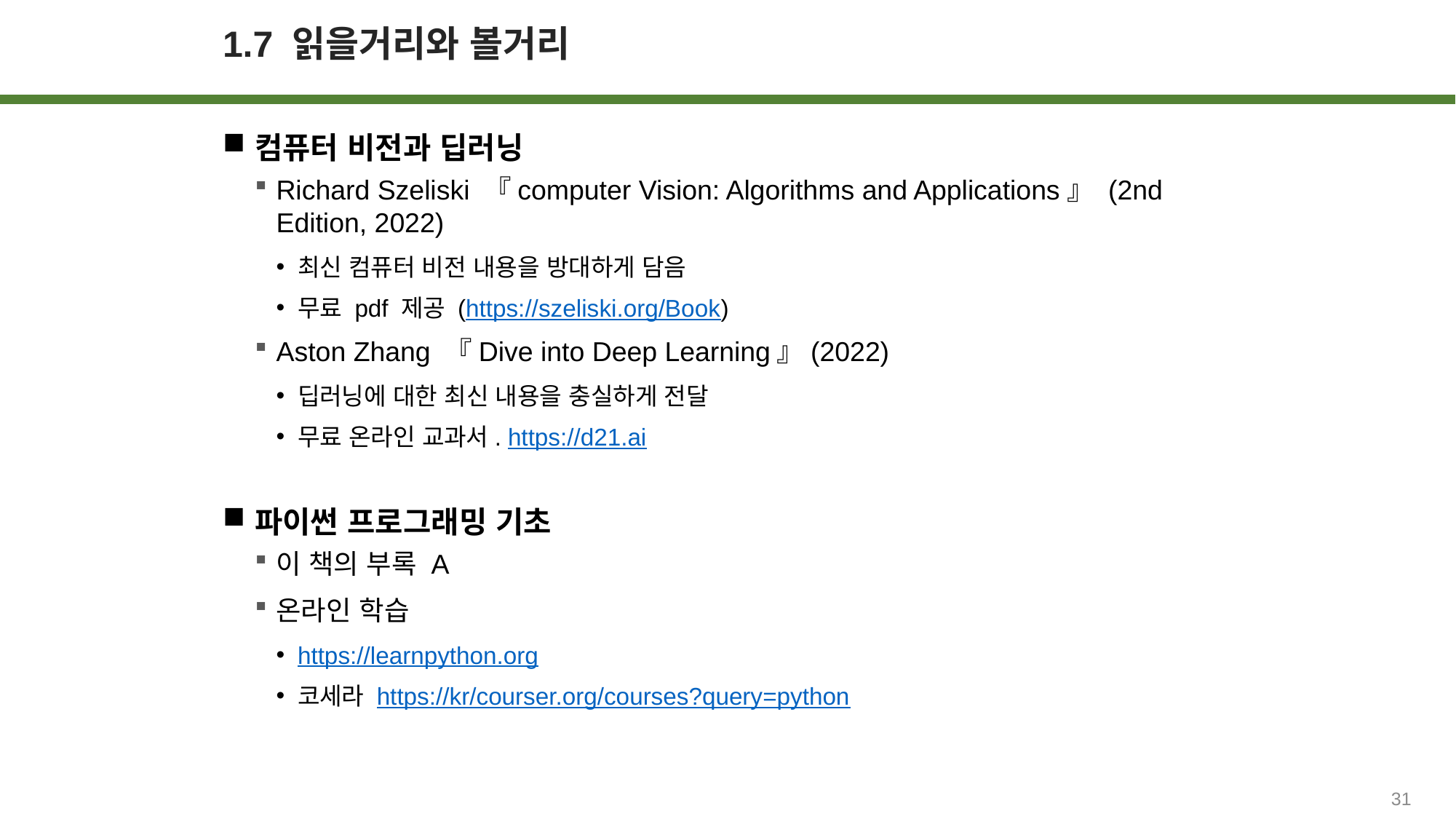

# 1.7 읽을거리와 볼거리
컴퓨터 비전과 딥러닝
Richard Szeliski 『computer Vision: Algorithms and Applications』 (2nd Edition, 2022)
최신 컴퓨터 비전 내용을 방대하게 담음
무료 pdf 제공 (https://szeliski.org/Book)
Aston Zhang 『Dive into Deep Learning』(2022)
딥러닝에 대한 최신 내용을 충실하게 전달
무료 온라인 교과서. https://d21.ai

파이썬 프로그래밍 기초
이 책의 부록 A
온라인 학습
https://learnpython.org
코세라 https://kr/courser.org/courses?query=python
31